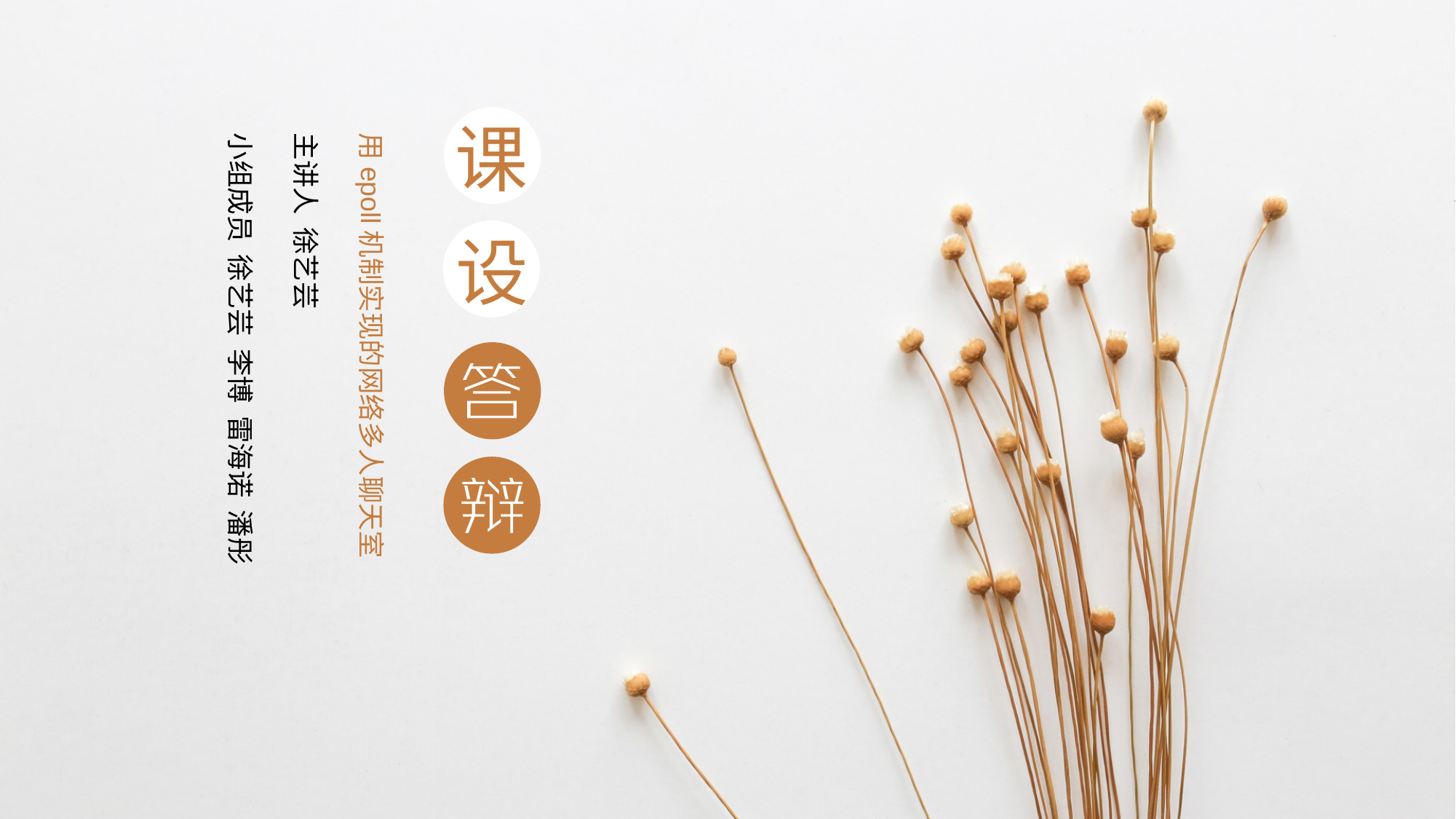

课
用epoll机制实现的网络多人聊天室

主讲人  徐艺芸

小组成员  徐艺芸  李博  雷海诺  潘彤

设